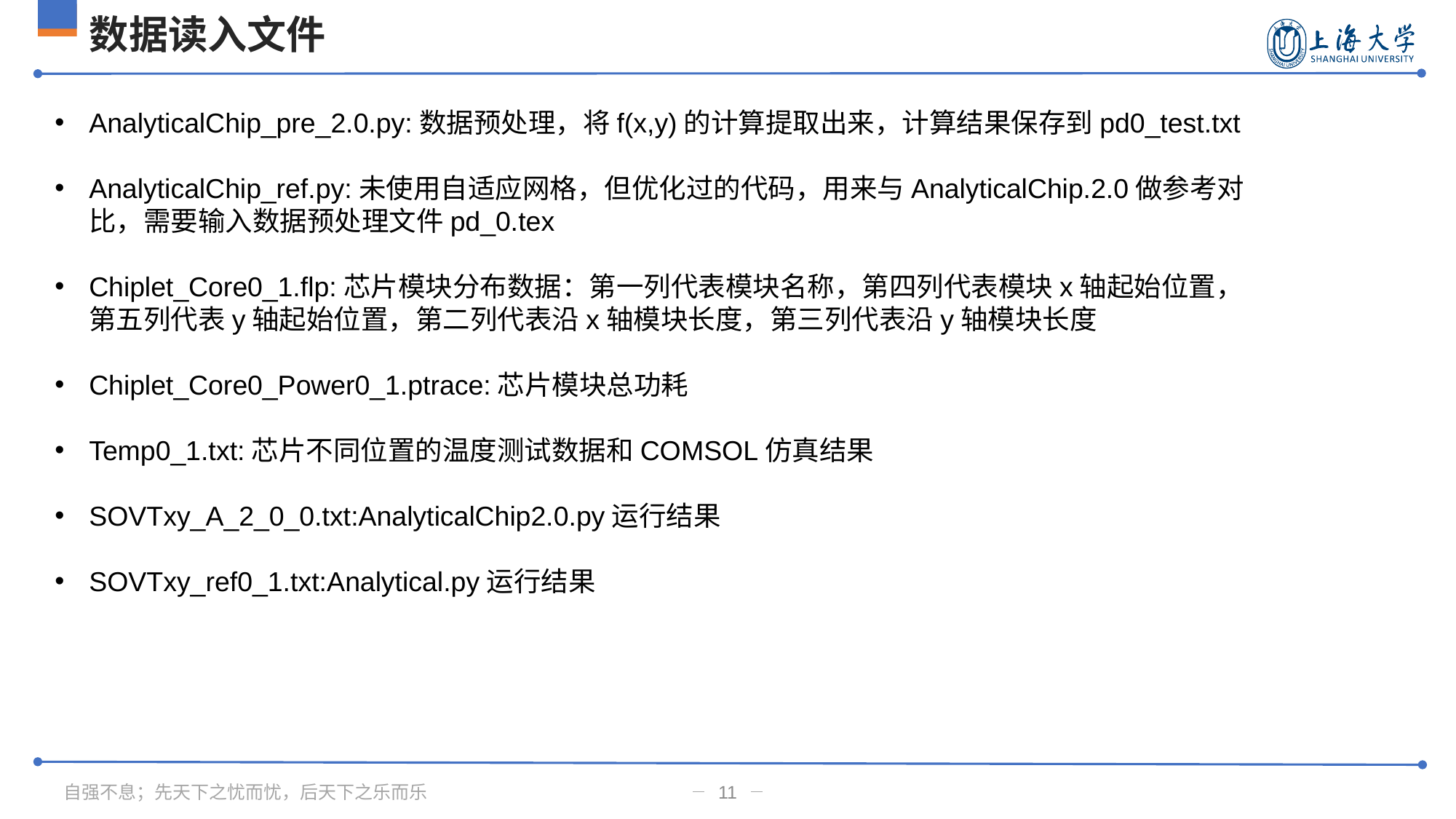

数据读入文件

AnalyticalChip_pre_2.0.py:数据预处理，将f(x,y)的计算提取出来，计算结果保存到pd0_test.txt

AnalyticalChip_ref.py:未使用自适应网格，但优化过的代码，用来与AnalyticalChip.2.0做参考对比，需要输入数据预处理文件pd_0.tex

Chiplet_Core0_1.flp:芯片模块分布数据：第一列代表模块名称，第四列代表模块x轴起始位置，第五列代表y轴起始位置，第二列代表沿x轴模块长度，第三列代表沿y轴模块长度

Chiplet_Core0_Power0_1.ptrace:芯片模块总功耗

Temp0_1.txt:芯片不同位置的温度测试数据和COMSOL仿真结果

SOVTxy_A_2_0_0.txt:AnalyticalChip2.0.py运行结果

SOVTxy_ref0_1.txt:Analytical.py运行结果

11
自强不息；先天下之忧而忧，后天下之乐而乐